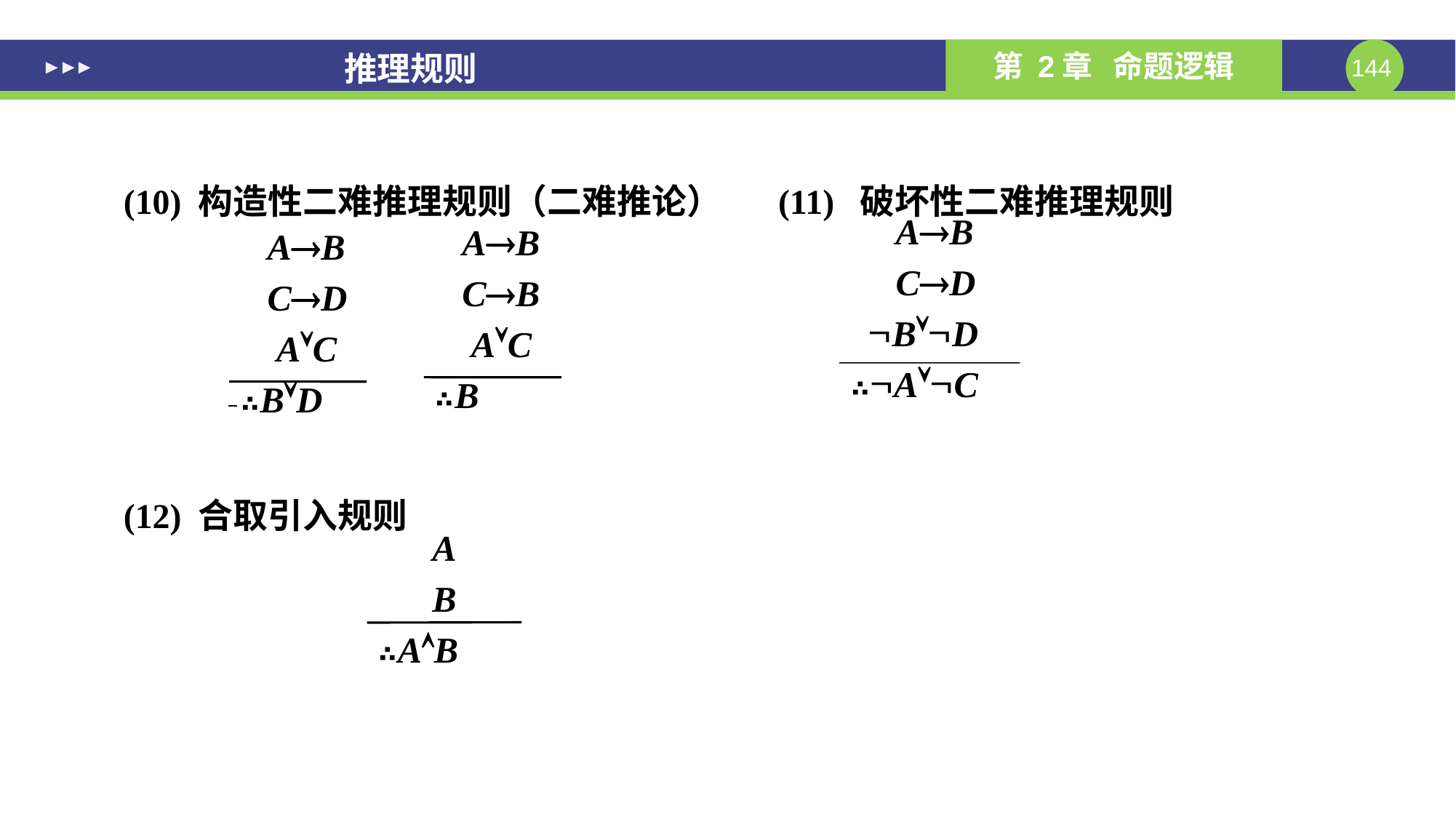

# 推理规则
(10) 构造性二难推理规则（二难推论）      (11)  破坏性二难推理规则

(12) 合取引入规则

     A→B
     C→D
  ¬B∨¬D
∴¬A∨¬C

   A→B
   C→B
    A∨C
∴B

   A→B
   C→D
    A∨C
∴B∨D

      A
      B
∴A∧B